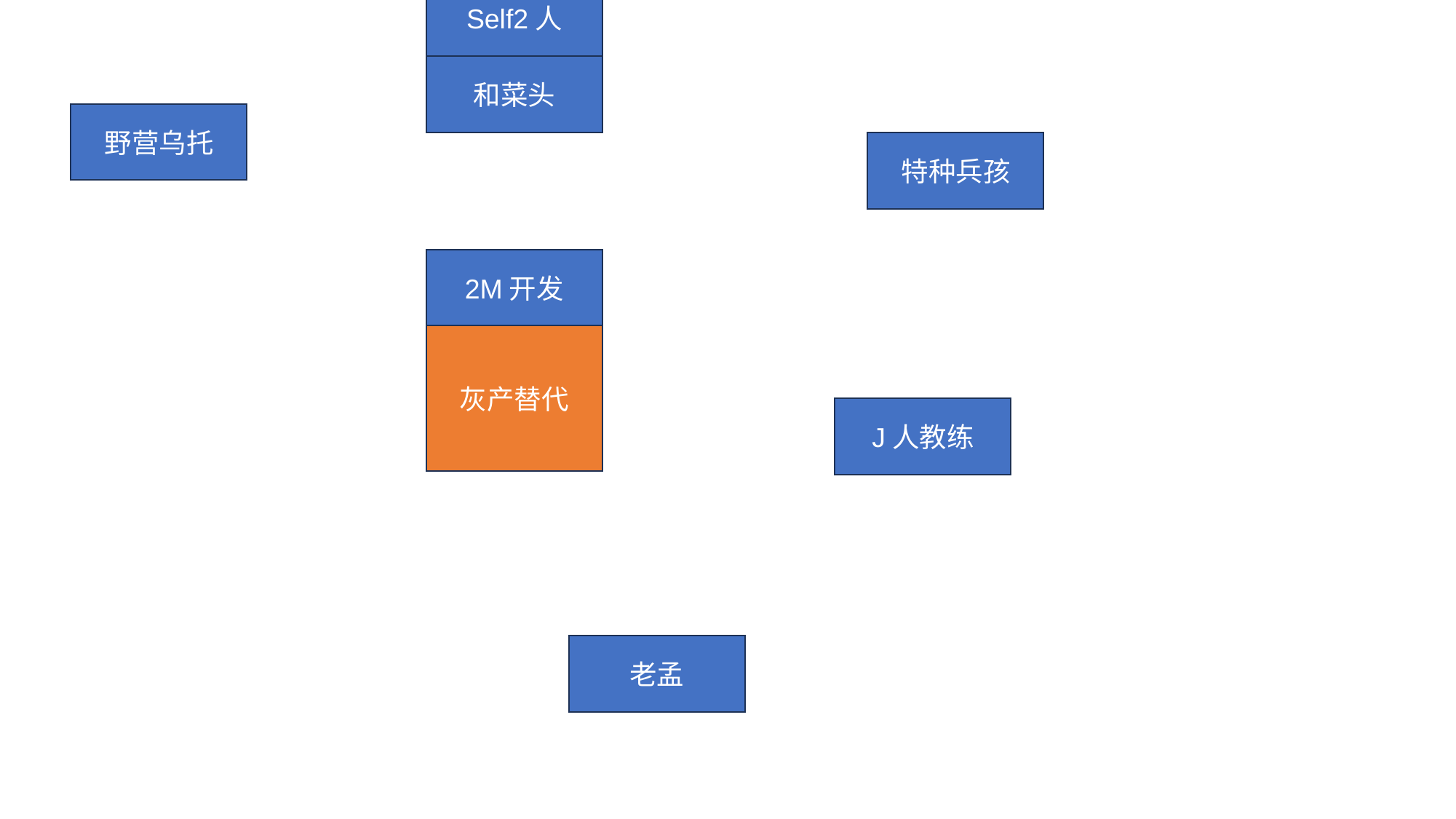

Self2人
和菜头
野营乌托
特种兵孩
2M开发
灰产替代
J人教练
老孟